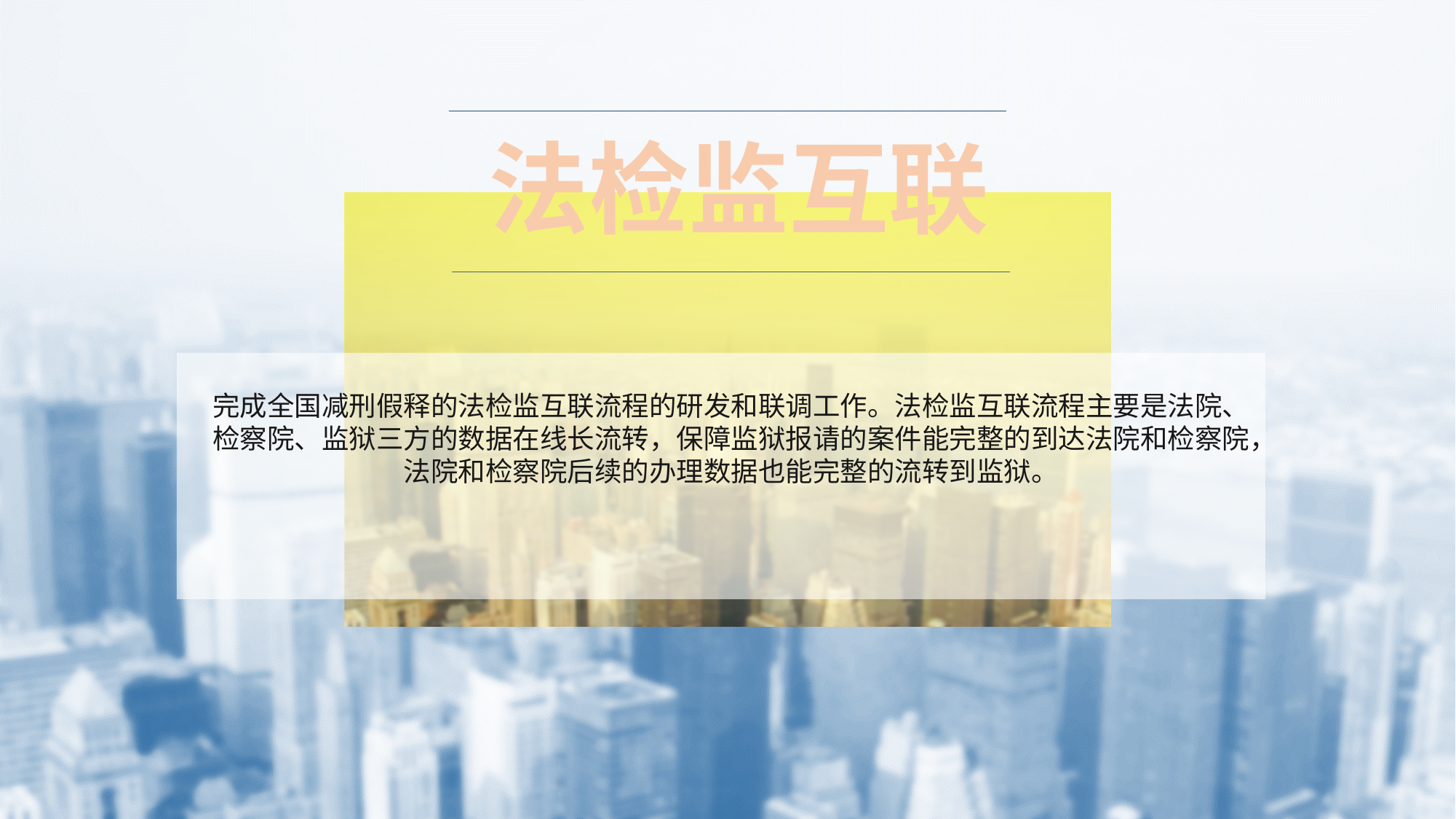

suan
法检监互联

完成全国减刑假释的法检监互联流程的研发和联调工作。法检监互联流程主要是法院、检察院、监狱三方的数据在线长流转，保障监狱报请的案件能完整的到达法院和检察院，法院和检察院后续的办理数据也能完整的流转到监狱。